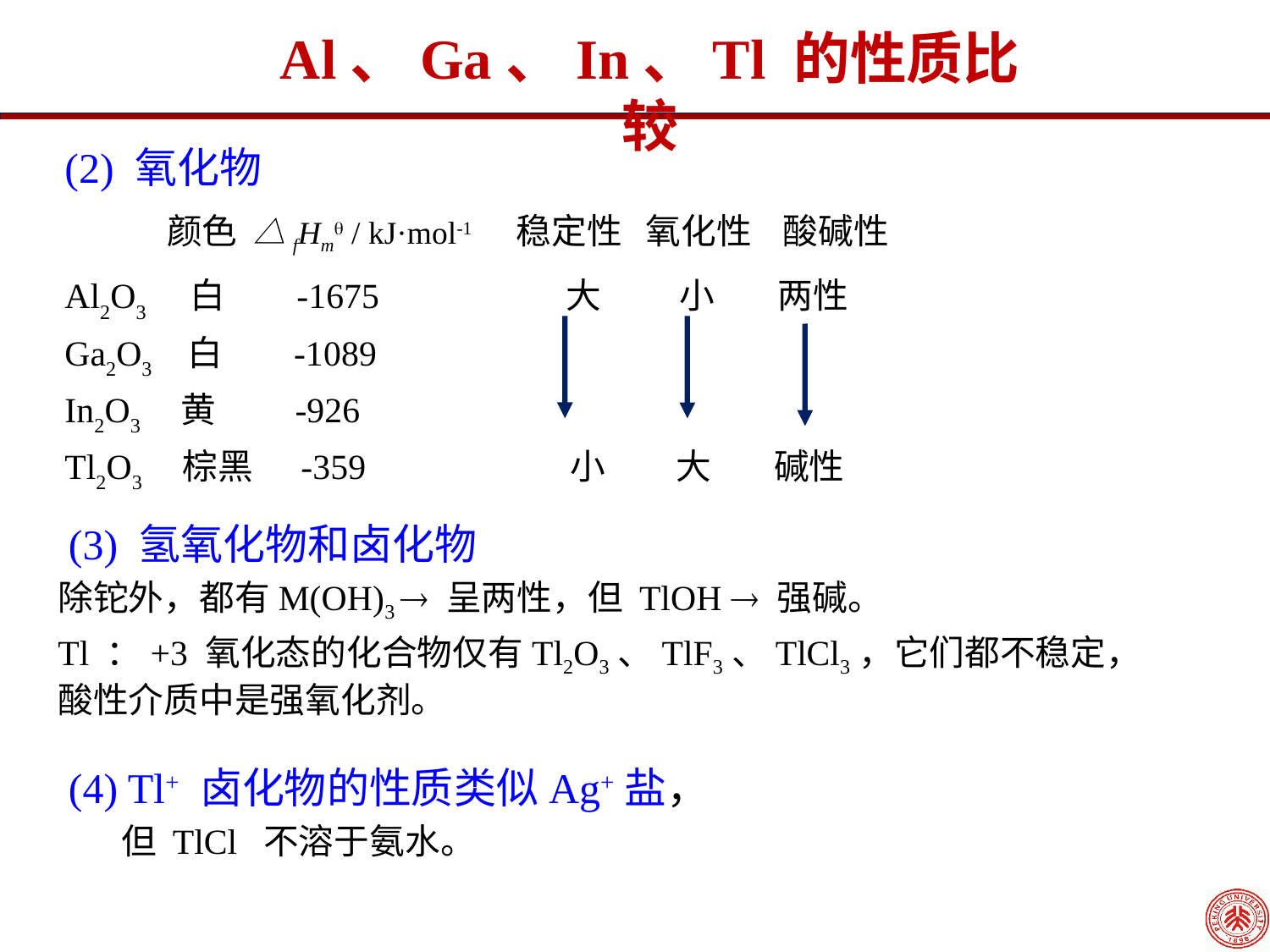

Al、Ga、In、Tl 的性质比较

(2) 氧化物
            颜色  △fHmθ / kJ·mol-1    稳定性   氧化性    酸碱性
Al2O3    白        -1675                    大          小        两性
Ga2O3   白        -1089
In2O3    黄         -926
Tl2O3    棕黑     -359                      小         大        碱性

 (3) 氢氧化物和卤化物
除铊外，都有M(OH)3 → 呈两性，但 TlOH → 强碱。
Tl ：+3 氧化态的化合物仅有Tl2O3、TlF3、TlCl3，它们都不稳定，酸性介质中是强氧化剂。
 (4) Tl+ 卤化物的性质类似Ag+盐，
       但 TlCl  不溶于氨水。